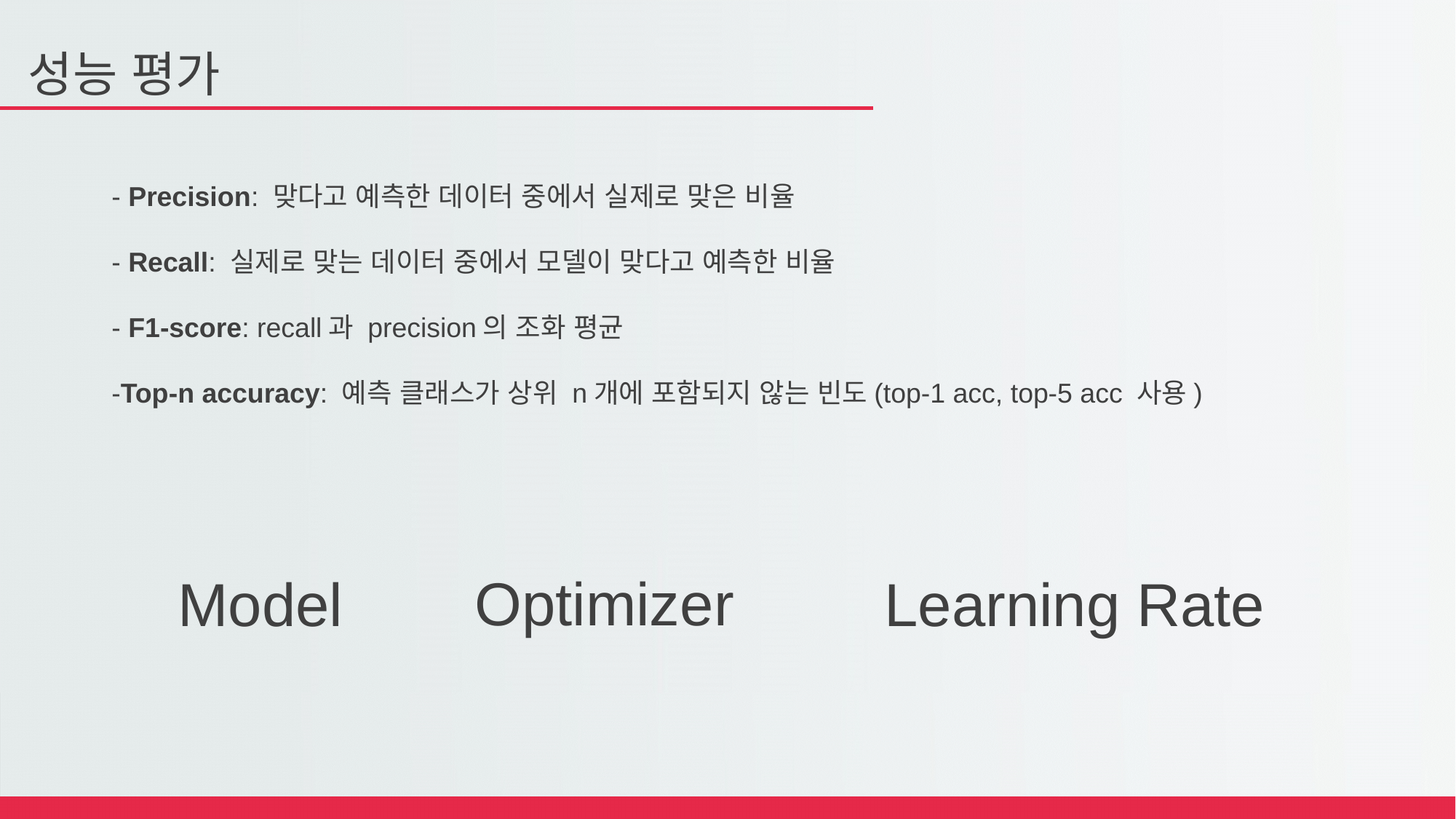

성능 평가
- Precision: 맞다고 예측한 데이터 중에서 실제로 맞은 비율

- Recall: 실제로 맞는 데이터 중에서 모델이 맞다고 예측한 비율

- F1-score: recall과 precision의 조화 평균

-Top-n accuracy: 예측 클래스가 상위 n개에 포함되지 않는 빈도(top-1 acc, top-5 acc 사용)
Optimizer
Model
Learning Rate